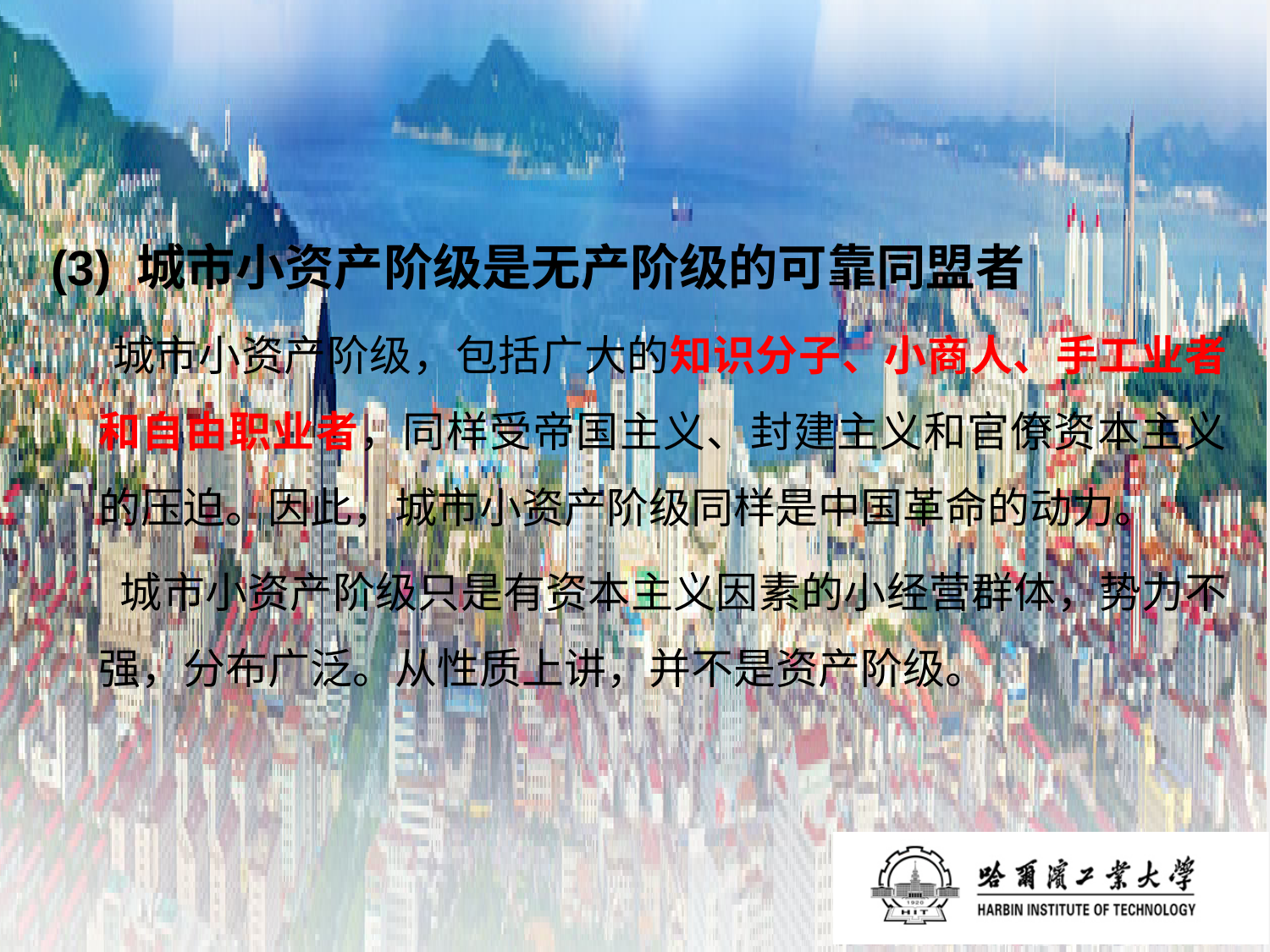

(3) 城市小资产阶级是无产阶级的可靠同盟者
      城市小资产阶级，包括广大的知识分子、小商人、手工业者和自由职业者，同样受帝国主义、封建主义和官僚资本主义的压迫。因此，城市小资产阶级同样是中国革命的动力。
      城市小资产阶级只是有资本主义因素的小经营群体，势力不强，分布广泛。从性质上讲，并不是资产阶级。